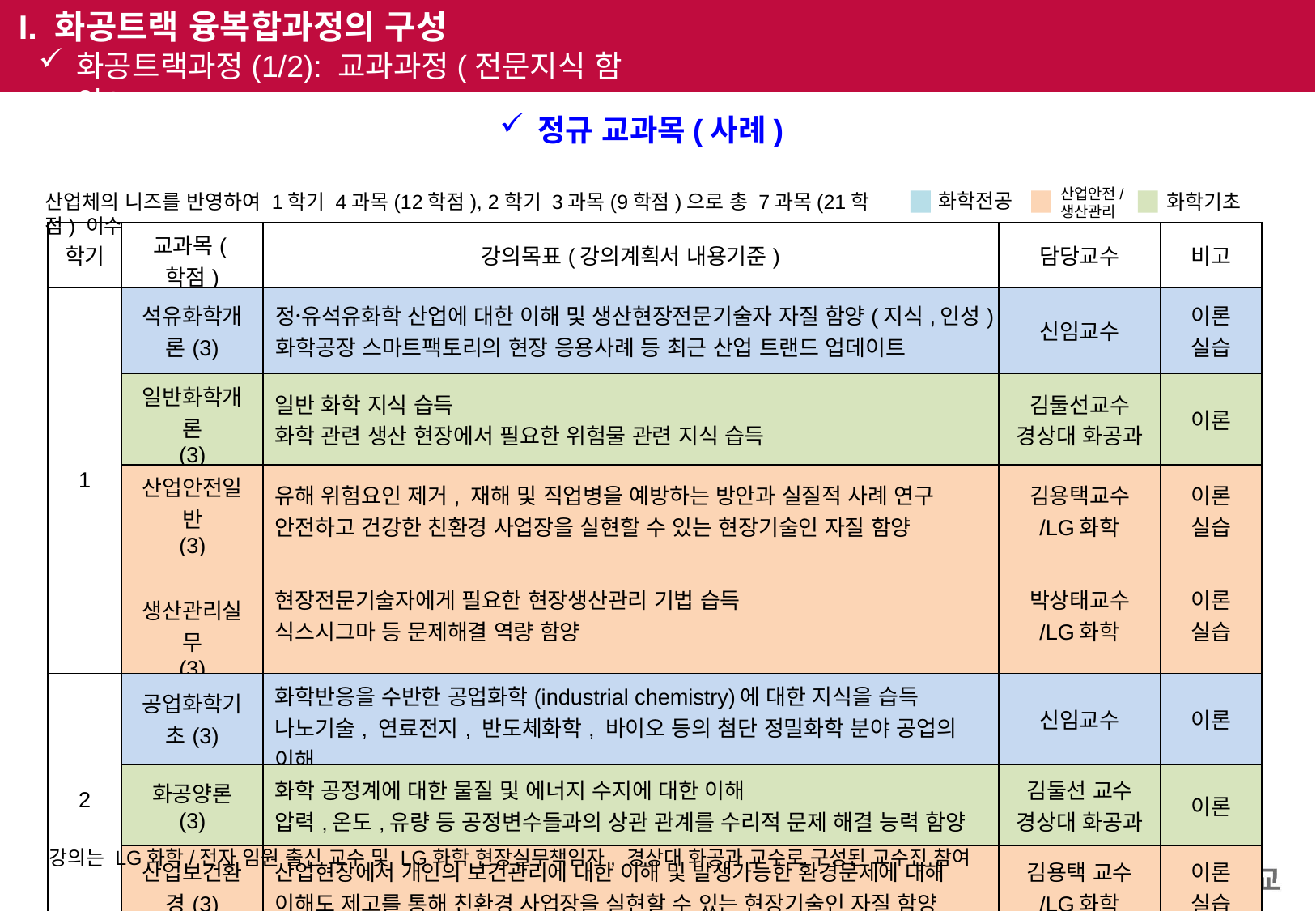

I. 화공트랙 융복합과정의 구성

화공트랙과정(1/2): 교과과정(전문지식 함양)
정규 교과목(사례)
산업안전/
생산관리
화학전공
산업체의 니즈를 반영하여 1학기 4과목(12학점), 2학기 3과목(9학점)으로 총 7과목(21학점) 이수
화학기초

| 학기 | 교과목(학점) | 강의목표(강의계획서 내용기준) | 담당교수 | 비고 |
| --- | --- | --- | --- | --- |
| 1 | 석유화학개론(3) | 정유〮석유화학 산업에 대한 이해 및 생산현장전문기술자 자질 함양(지식,인성) 화학공장 스마트팩토리의 현장 응용사례 등 최근 산업 트랜드 업데이트 | 신임교수 | 이론 실습 |
|  | 일반화학개론 (3) | 일반 화학 지식 습득 화학 관련 생산 현장에서 필요한 위험물 관련 지식 습득 | 김둘선교수 경상대 화공과 | 이론 |
|  | 산업안전일반 (3) | 유해 위험요인 제거, 재해 및 직업병을 예방하는 방안과 실질적 사례 연구 안전하고 건강한 친환경 사업장을 실현할 수 있는 현장기술인 자질 함양 | 김용택교수 /LG화학 | 이론 실습 |
|  | 생산관리실무 (3) | 현장전문기술자에게 필요한 현장생산관리 기법 습득 식스시그마 등 문제해결 역량 함양 | 박상태교수 /LG화학 | 이론 실습 |
| 2 | 공업화학기초(3) | 화학반응을 수반한 공업화학(industrial chemistry)에 대한 지식을 습득 나노기술, 연료전지, 반도체화학, 바이오 등의 첨단 정밀화학 분야 공업의 이해 | 신임교수 | 이론 |
|  | 화공양론 (3) | 화학 공정계에 대한 물질 및 에너지 수지에 대한 이해 압력,온도,유량 등 공정변수들과의 상관 관계를 수리적 문제 해결 능력 함양 | 김둘선 교수 경상대 화공과 | 이론 |
|  | 산업보건환경(3) | 산업현장에서 개인의 보건관리에 대한 이해 및 발생가능한 환경문제에 대해 이해도 제고를 통해 친환경 사업장을 실현할 수 있는 현장기술인 자질 함양 | 김용택 교수 /LG화학 | 이론 실습 |
  강의는 LG화학/전자 임원 출신 교수 및 LG화학 현장실무책임자, 경상대 화공과 교수로 구성된 교수진 참여